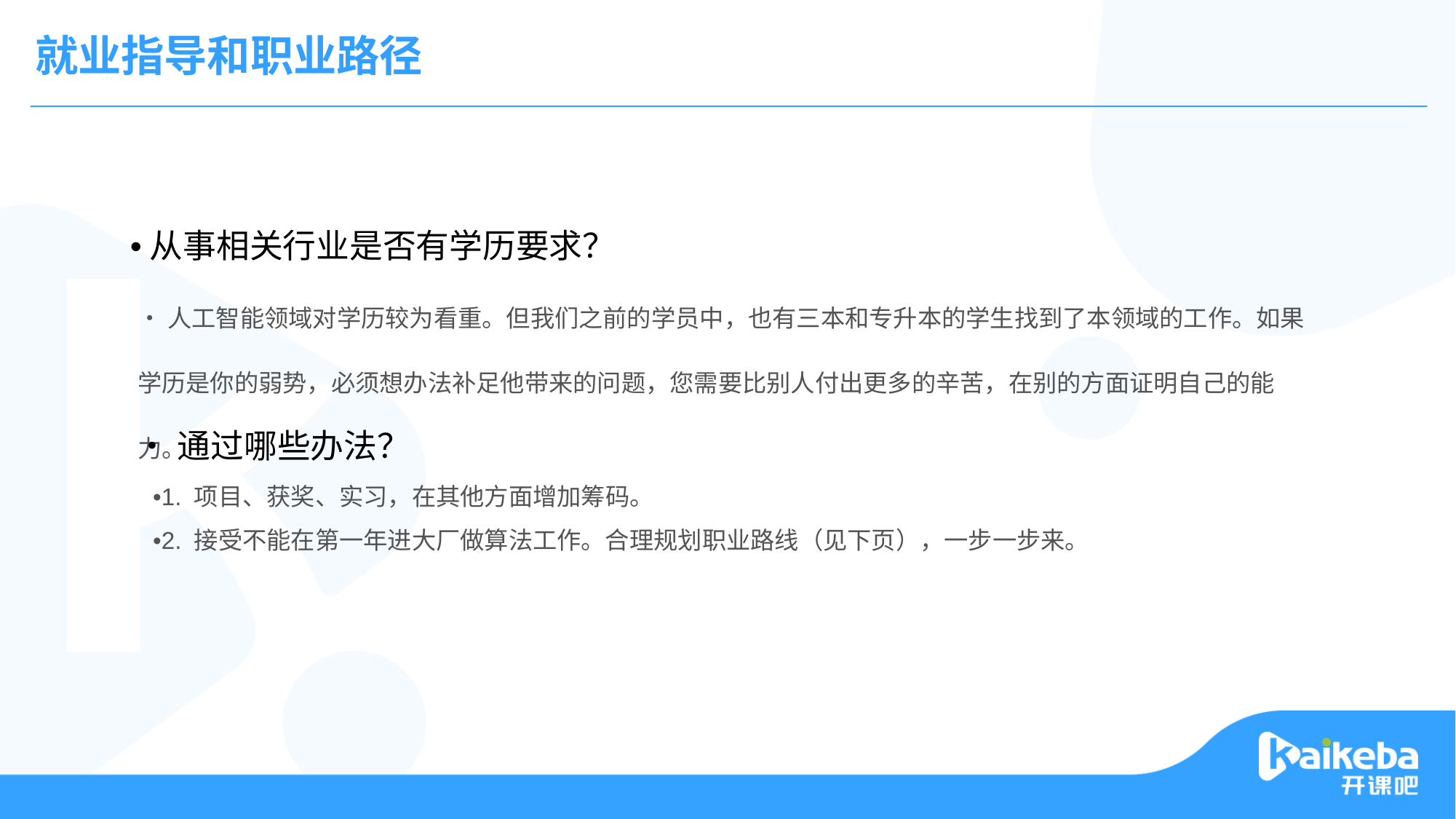

就业指导和职业路径
•从事相关行业是否有学历要求？
•人工智能领域对学历较为看重。但我们之前的学员中，也有三本和专升本的学生找到了本领域的工作。如果学历是你的弱势，必须想办法补足他带来的问题，您需要比别人付出更多的辛苦，在别的方面证明自己的能力。
•通过哪些办法？
•1. 项目、获奖、实习，在其他方面增加筹码。
•2. 接受不能在第一年进大厂做算法工作。合理规划职业路线（见下页），一步一步来。